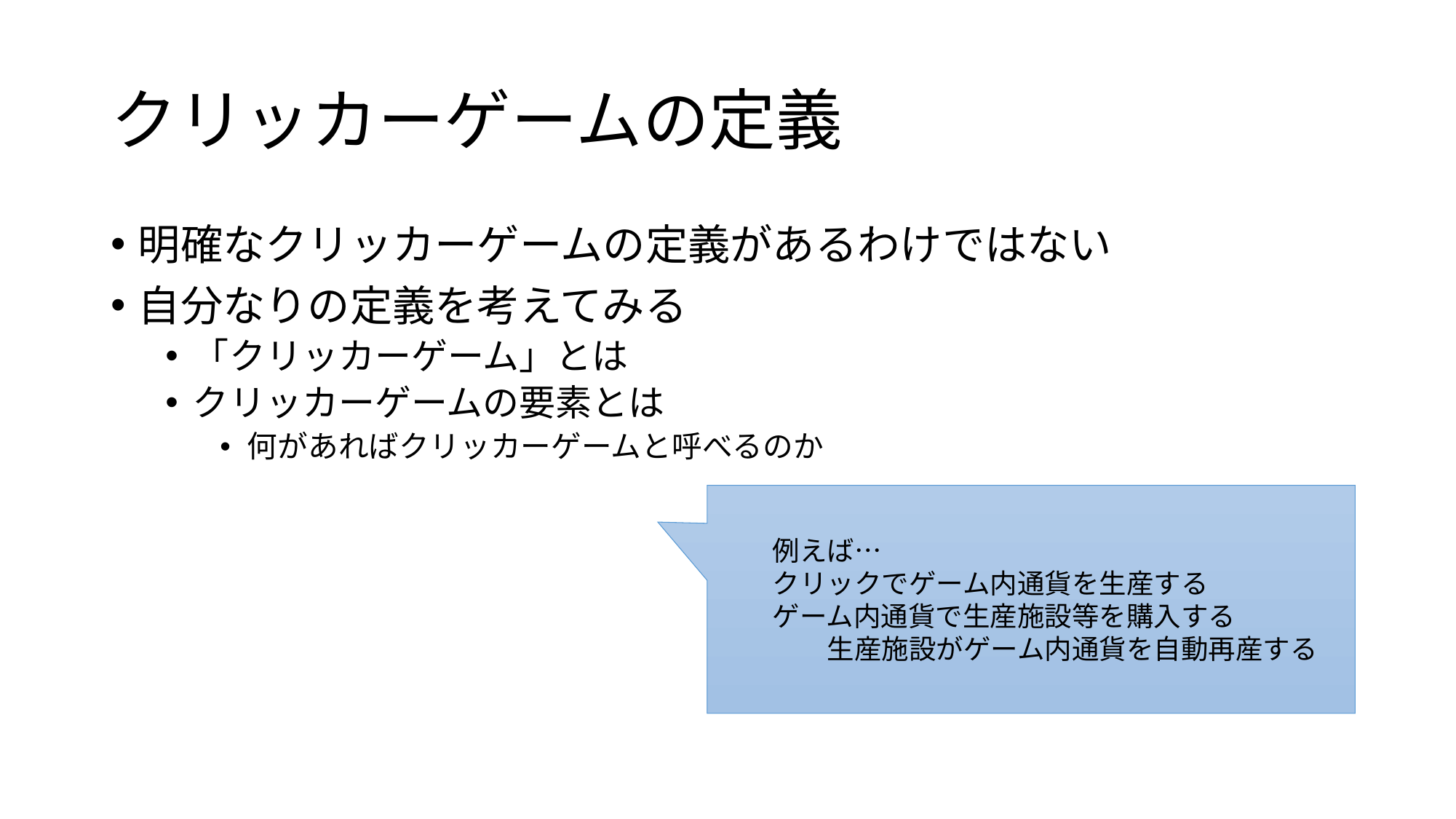

# クリッカーゲームの定義
明確なクリッカーゲームの定義があるわけではない
自分なりの定義を考えてみる
「クリッカーゲーム」とは
クリッカーゲームの要素とは
何があればクリッカーゲームと呼べるのか
例えば…
クリックでゲーム内通貨を生産する
ゲーム内通貨で生産施設等を購入する
生産施設がゲーム内通貨を自動再産する